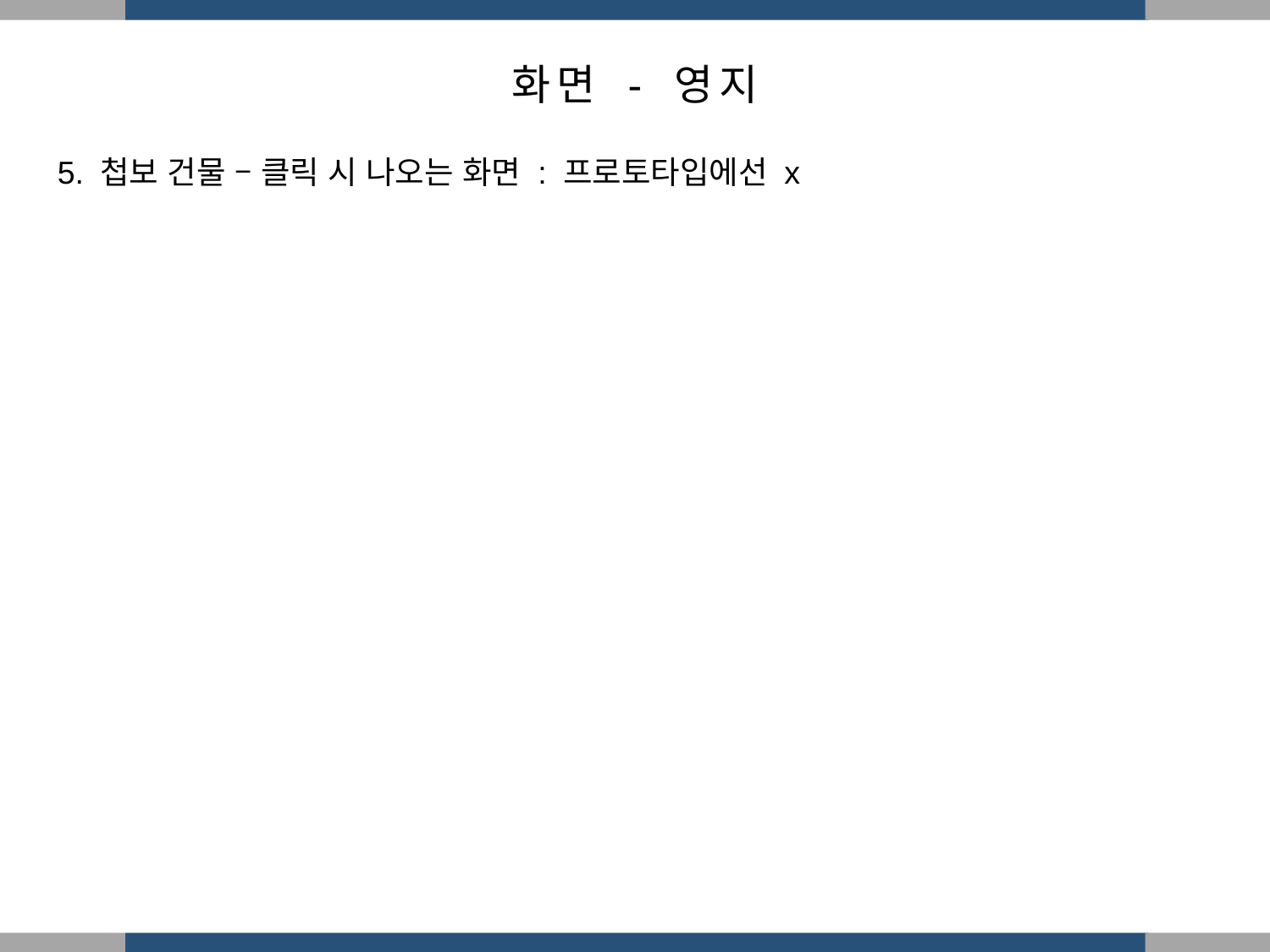

화면 - 영지
5. 첩보 건물 – 클릭 시 나오는 화면 : 프로토타입에선 x